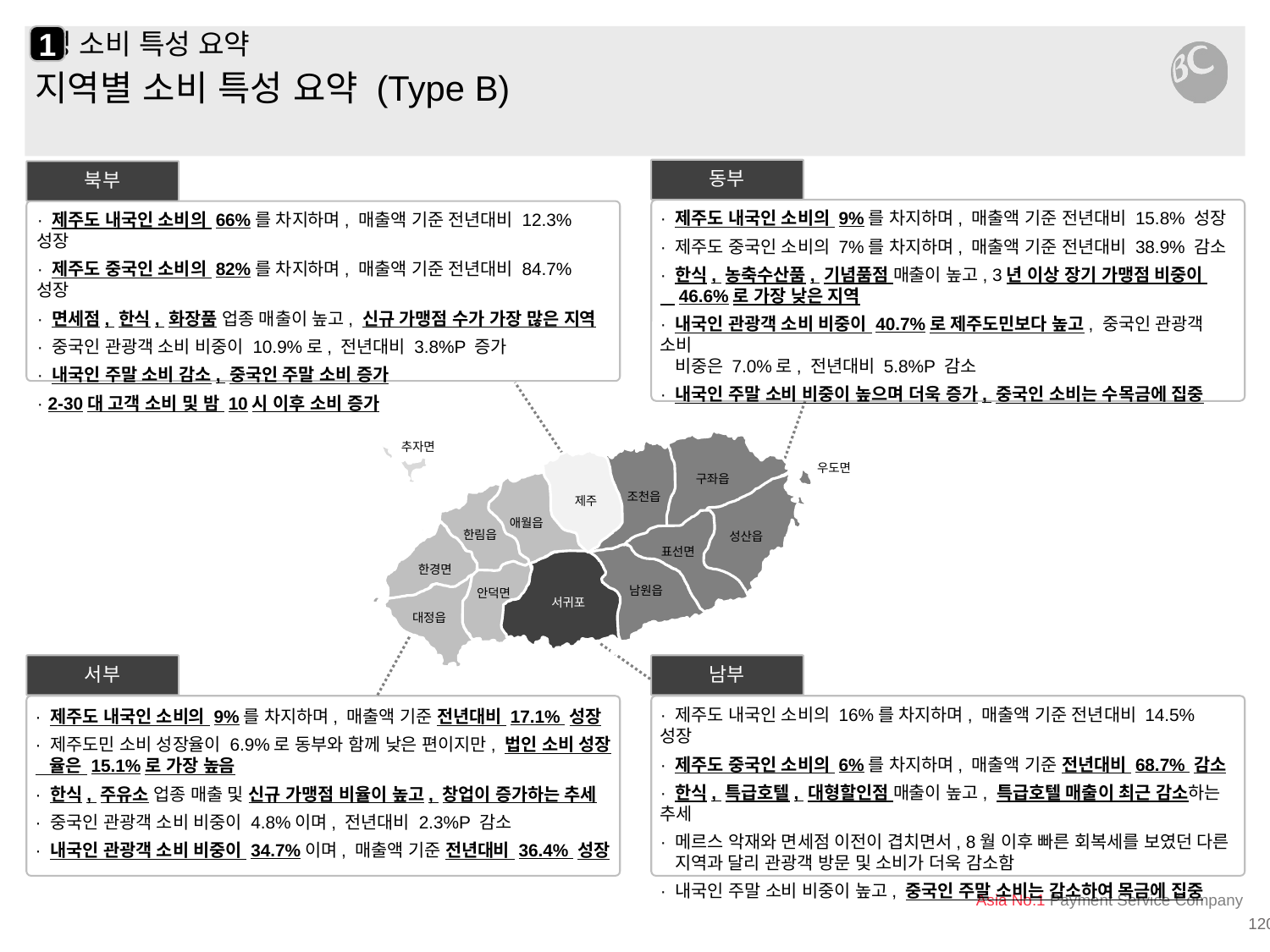

1
# 성 소비 특성 요약
지역별 소비 특성 요약 (Type B)
동부
북부

· 제주도 내국인 소비의 9%를 차지하며, 매출액 기준 전년대비 15.8% 성장
· 제주도 중국인 소비의 7%를 차지하며, 매출액 기준 전년대비 38.9% 감소
· 한식, 농축수산품, 기념품점 매출이 높고, 3년 이상 장기 가맹점 비중이
   46.6%로 가장 낮은 지역
· 내국인 관광객 소비 비중이 40.7%로 제주도민보다 높고, 중국인 관광객 소비
   비중은 7.0%로, 전년대비 5.8%P 감소
· 내국인 주말 소비 비중이 높으며 더욱 증가, 중국인 소비는 수목금에 집중
· 제주도 내국인 소비의 66%를 차지하며, 매출액 기준 전년대비 12.3% 성장
· 제주도 중국인 소비의 82%를 차지하며, 매출액 기준 전년대비 84.7% 성장
· 면세점, 한식, 화장품 업종 매출이 높고, 신규 가맹점 수가 가장 많은 지역
· 중국인 관광객 소비 비중이 10.9%로, 전년대비 3.8%P 증가
· 내국인 주말 소비 감소, 중국인 주말 소비 증가
· 2-30대 고객 소비 및 밤 10시 이후 소비 증가

추자면

우도면

구좌읍

조천읍

제주
애월읍

한림읍

성산읍

표선면

한경면

남원읍
안덕면
서귀포

대정읍

서부
남부

· 제주도 내국인 소비의 16%를 차지하며, 매출액 기준 전년대비 14.5% 성장
· 제주도 중국인 소비의 6%를 차지하며, 매출액 기준 전년대비 68.7% 감소
· 한식, 특급호텔, 대형할인점 매출이 높고, 특급호텔 매출이 최근 감소하는 추세
· 메르스 악재와 면세점 이전이 겹치면서, 8월 이후 빠른 회복세를 보였던 다른
   지역과 달리 관광객 방문 및 소비가 더욱 감소함
· 내국인 주말 소비 비중이 높고, 중국인 주말 소비는 감소하여 목금에 집중
· 제주도 내국인 소비의 9%를 차지하며, 매출액 기준 전년대비 17.1% 성장
· 제주도민 소비 성장율이 6.9%로 동부와 함께 낮은 편이지만, 법인 소비 성장
   율은 15.1%로 가장 높음
· 한식, 주유소 업종 매출 및 신규 가맹점 비율이 높고, 창업이 증가하는 추세
· 중국인 관광객 소비 비중이 4.8%이며, 전년대비 2.3%P 감소
· 내국인 관광객 소비 비중이 34.7%이며, 매출액 기준 전년대비 36.4% 성장